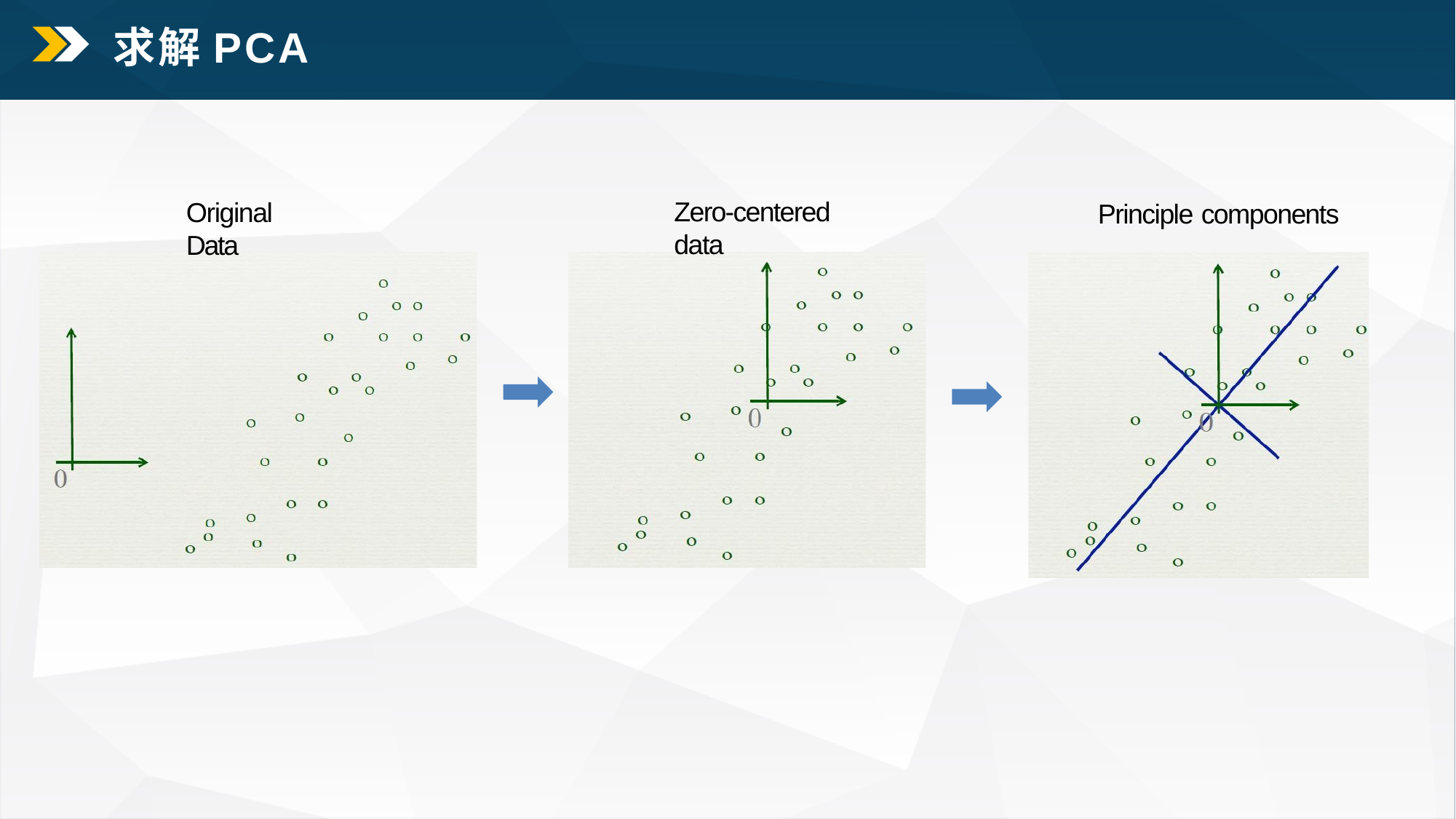

求解PCA
Zero-centered data
Original Data
Principle components